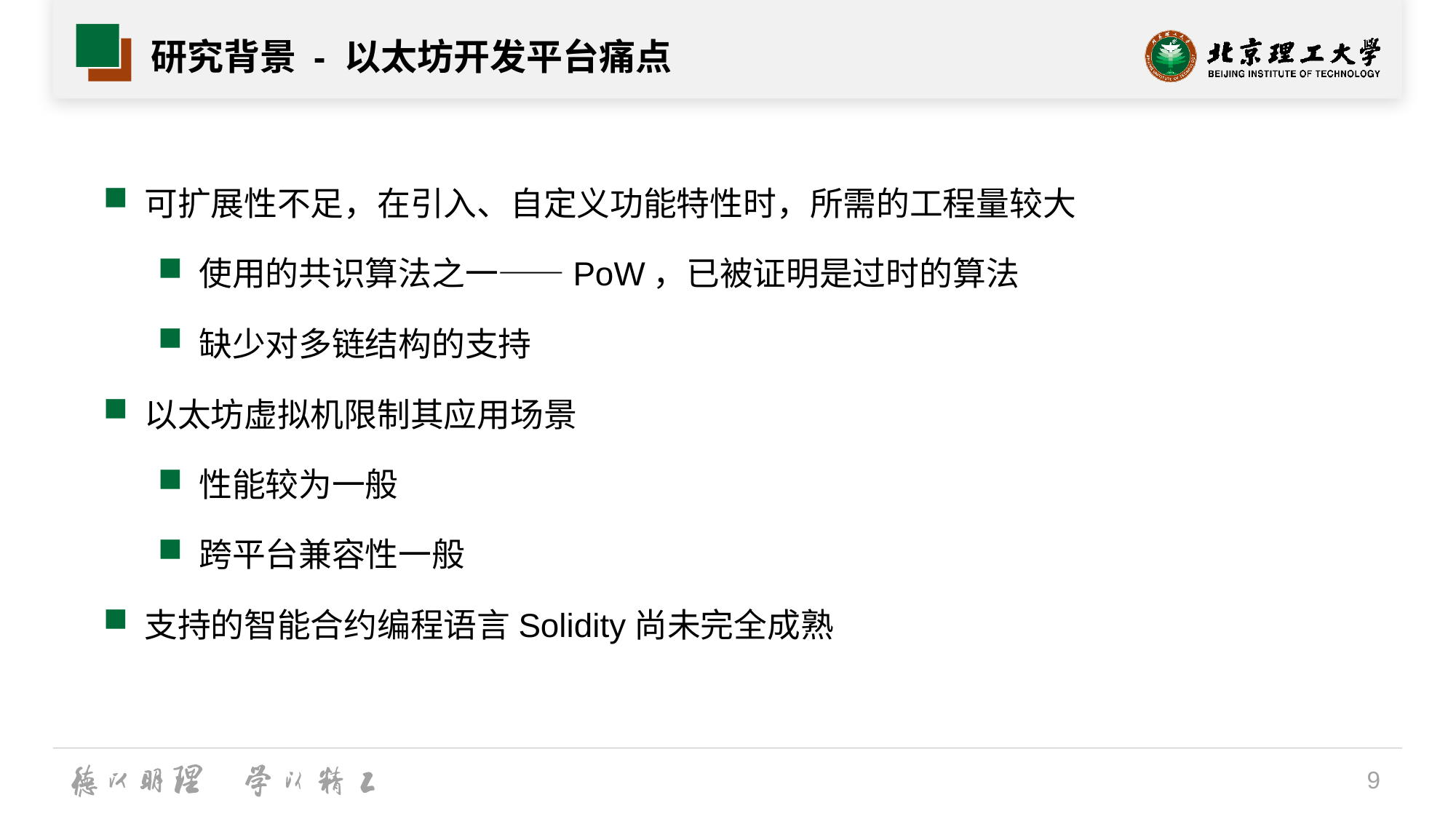

# 研究背景 - 以太坊开发平台痛点
可扩展性不足，在引入、自定义功能特性时，所需的工程量较大
使用的共识算法之一——PoW，已被证明是过时的算法
缺少对多链结构的支持
以太坊虚拟机限制其应用场景
性能较为一般
跨平台兼容性一般
支持的智能合约编程语言Solidity尚未完全成熟